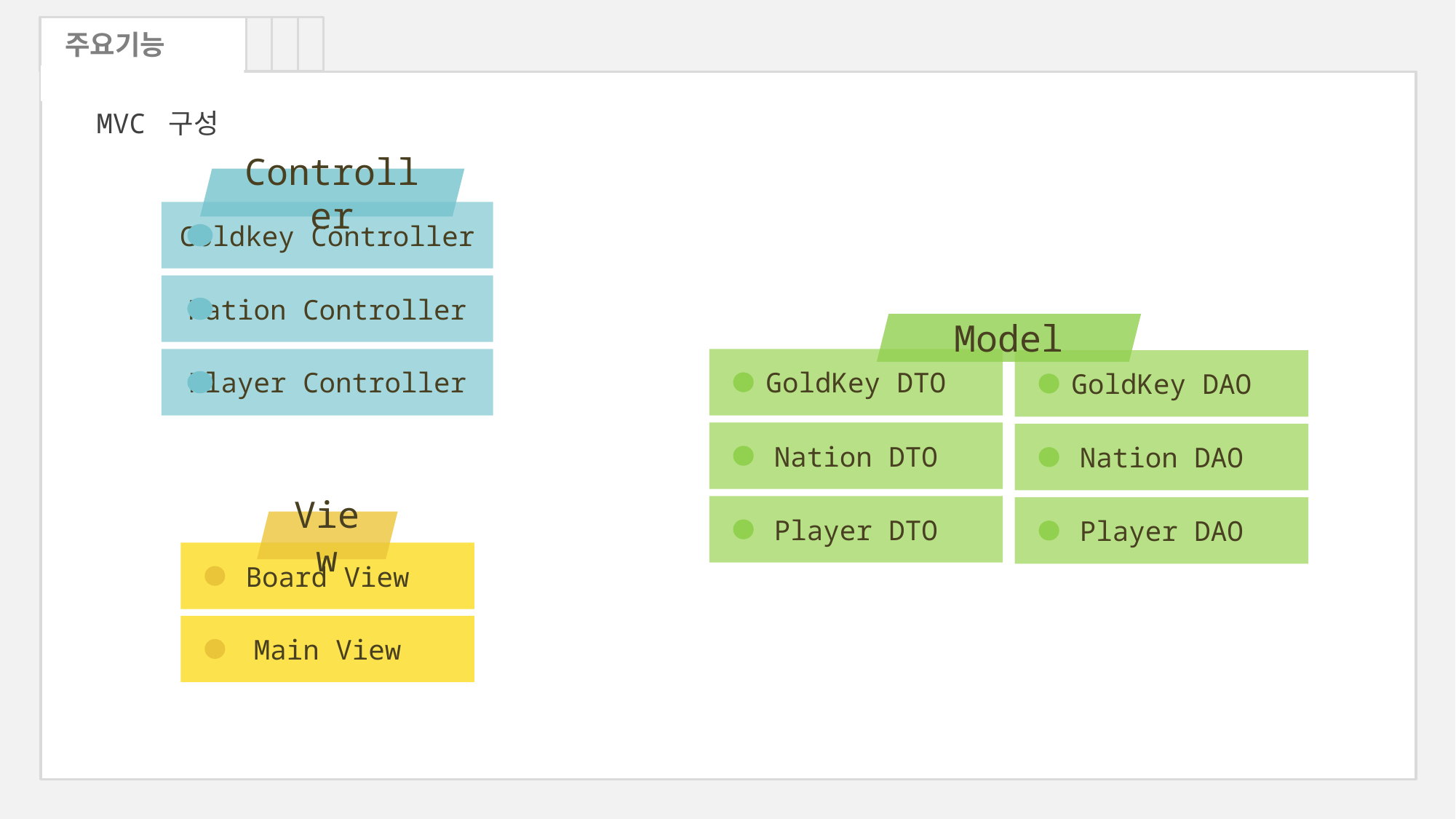

주요기능

MVC 구성
Controller
Goldkey Controller

Nation Controller

Player Controller

Model
GoldKey DTO

Nation DTO

Player DTO

GoldKey DAO

Nation DAO

Player DAO

View
Board View

Main View